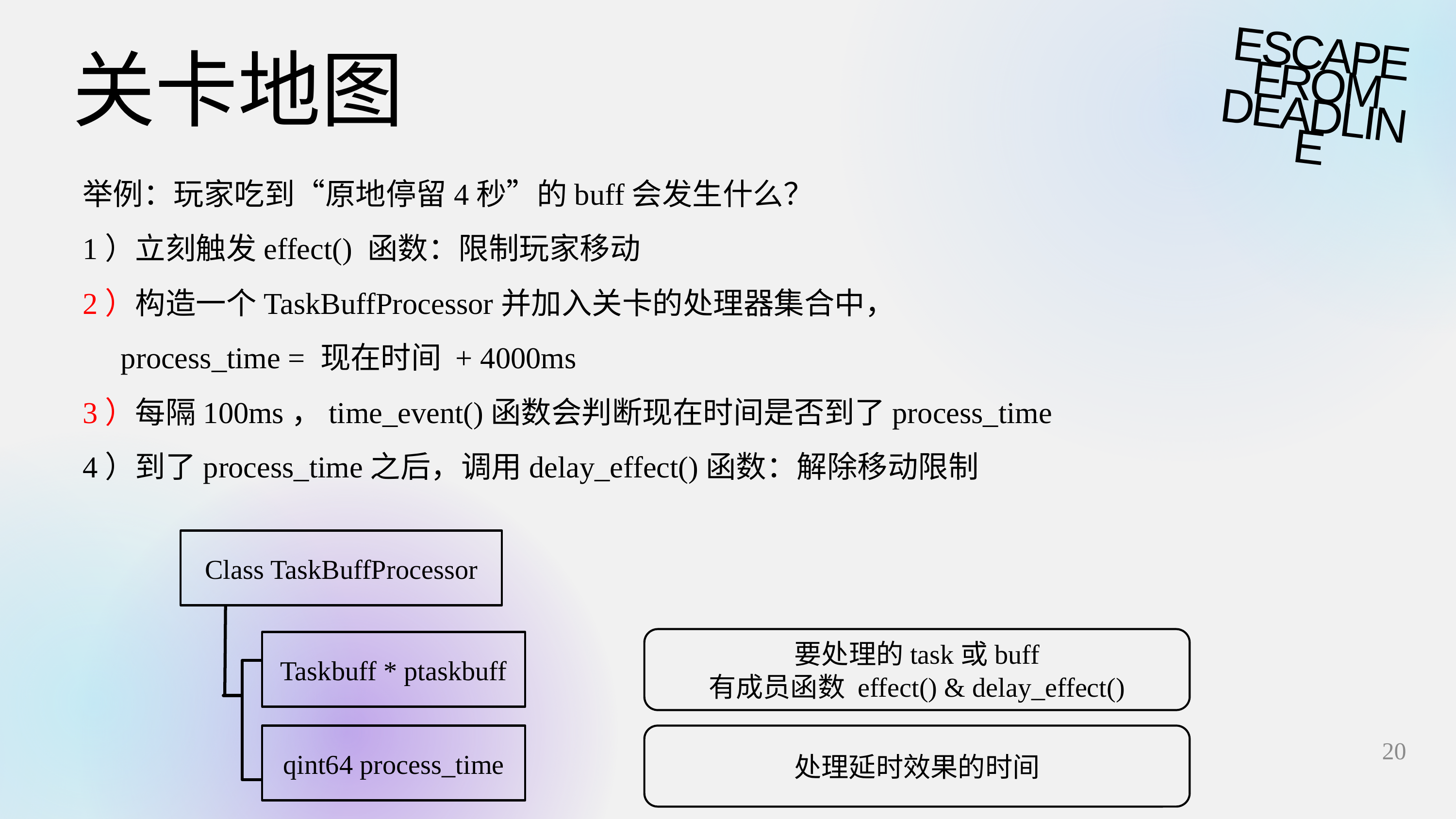

关卡地图
ESCAPE FROM DEADLINE
举例：玩家吃到“原地停留4秒”的buff会发生什么？
1）立刻触发effect() 函数：限制玩家移动
2）构造一个TaskBuffProcessor并加入关卡的处理器集合中，
     process_time = 现在时间 + 4000ms
3）每隔100ms，time_event()函数会判断现在时间是否到了process_time
4）到了process_time之后，调用delay_effect()函数：解除移动限制

Class TaskBuffProcessor
要处理的task或buff
有成员函数 effect() & delay_effect()
Taskbuff * ptaskbuff

qint64 process_time
处理延时效果的时间
20